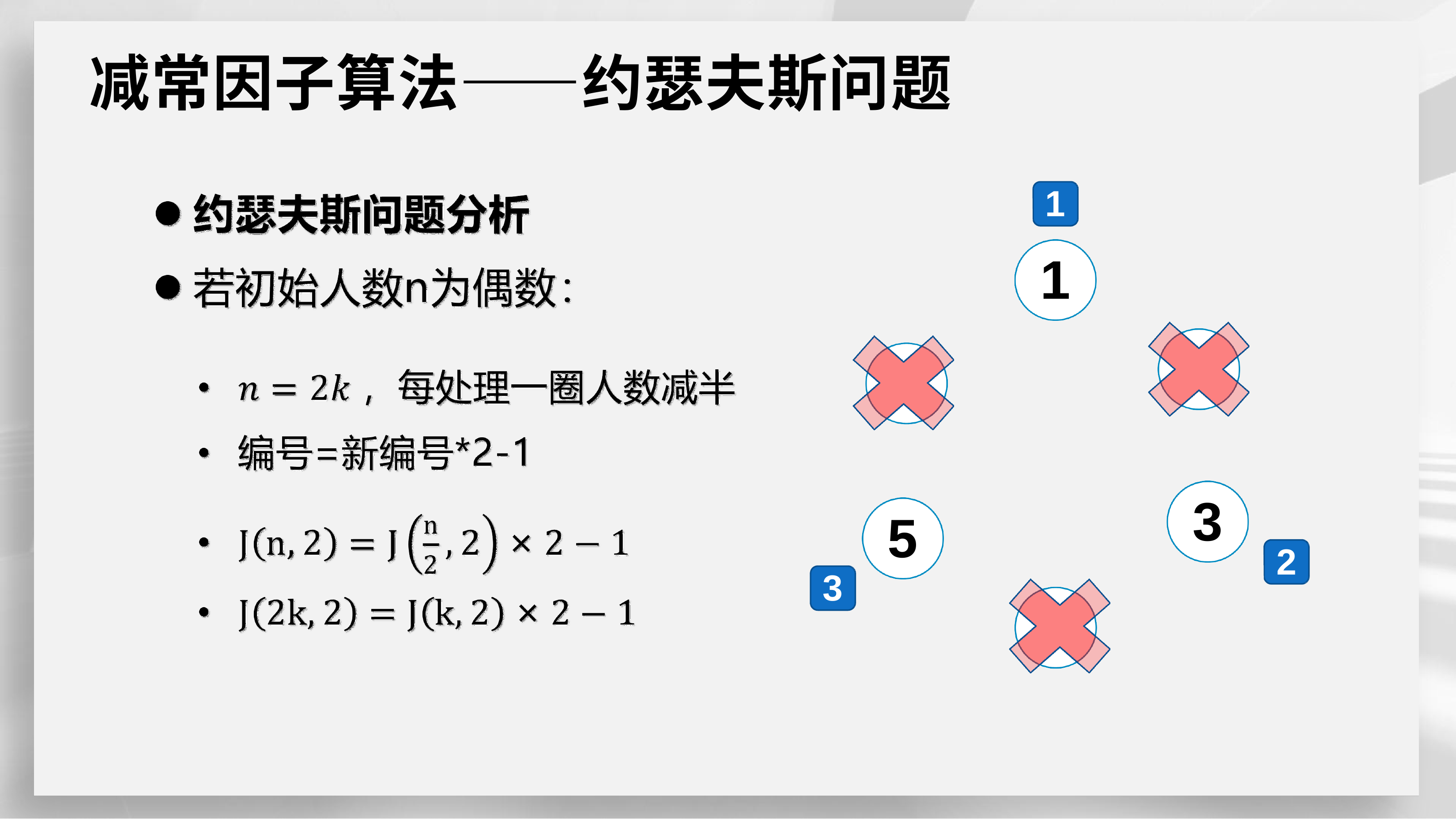

# 减常因子算法——约瑟夫斯问题
1
1

2

6

3

5

2

3

4